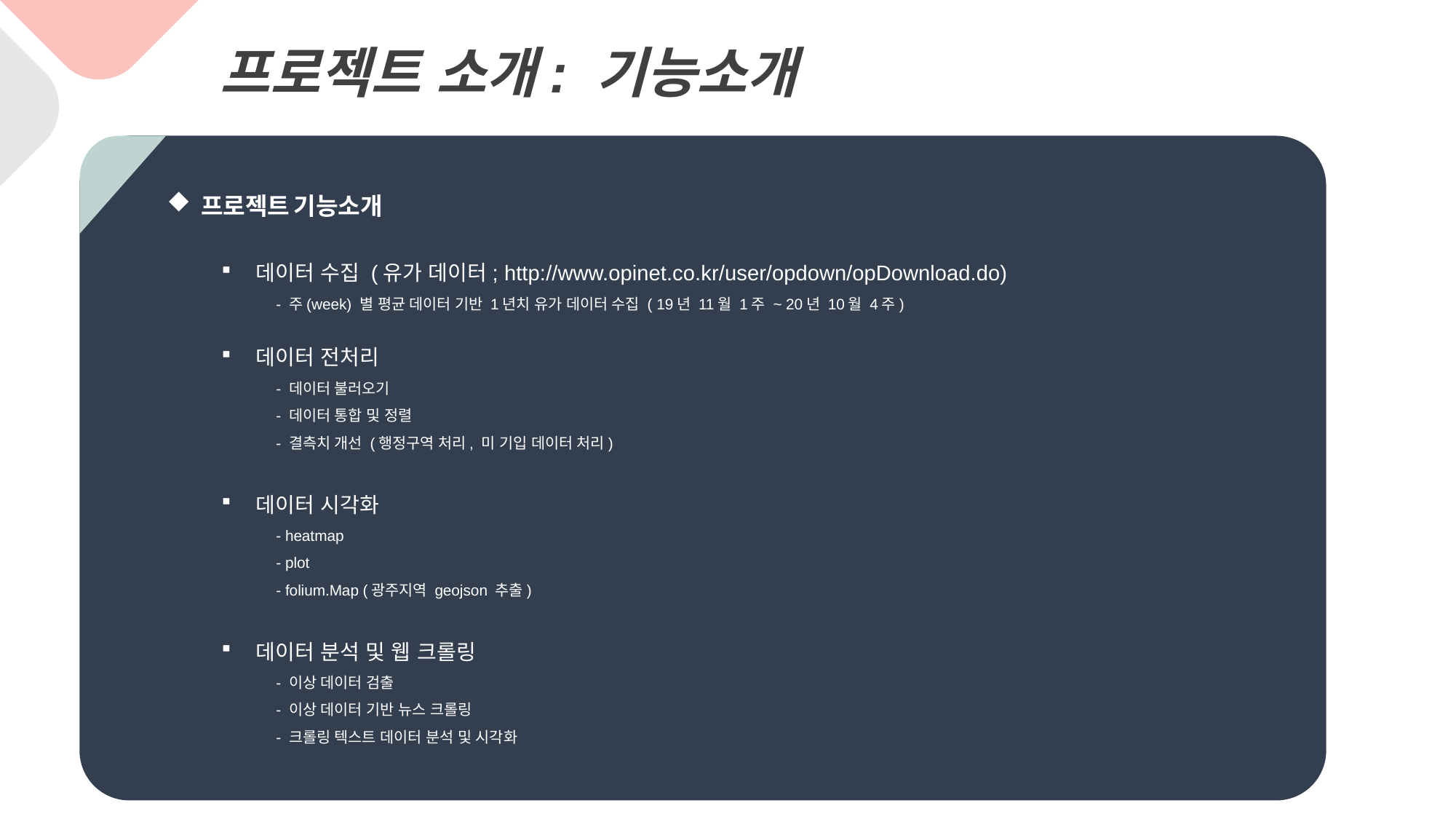

프로젝트 소개: 기능소개
Enjoy your stylish business and campus life with BIZCAM

프로젝트 기능소개

데이터 수집 (유가 데이터; http://www.opinet.co.kr/user/opdown/opDownload.do)
	- 주(week) 별 평균 데이터 기반 1년치 유가 데이터 수집 ( 19년 11월 1주 ~ 20년 10월 4주)

데이터 전처리
	- 데이터 불러오기
	- 데이터 통합 및 정렬
	- 결측치 개선 (행정구역 처리, 미 기입 데이터 처리)

데이터 시각화
	- heatmap
	- plot
	- folium.Map (광주지역 geojson 추출)

데이터 분석 및 웹 크롤링
	- 이상 데이터 검출
	- 이상 데이터 기반 뉴스 크롤링
	- 크롤링 텍스트 데이터 분석 및 시각화